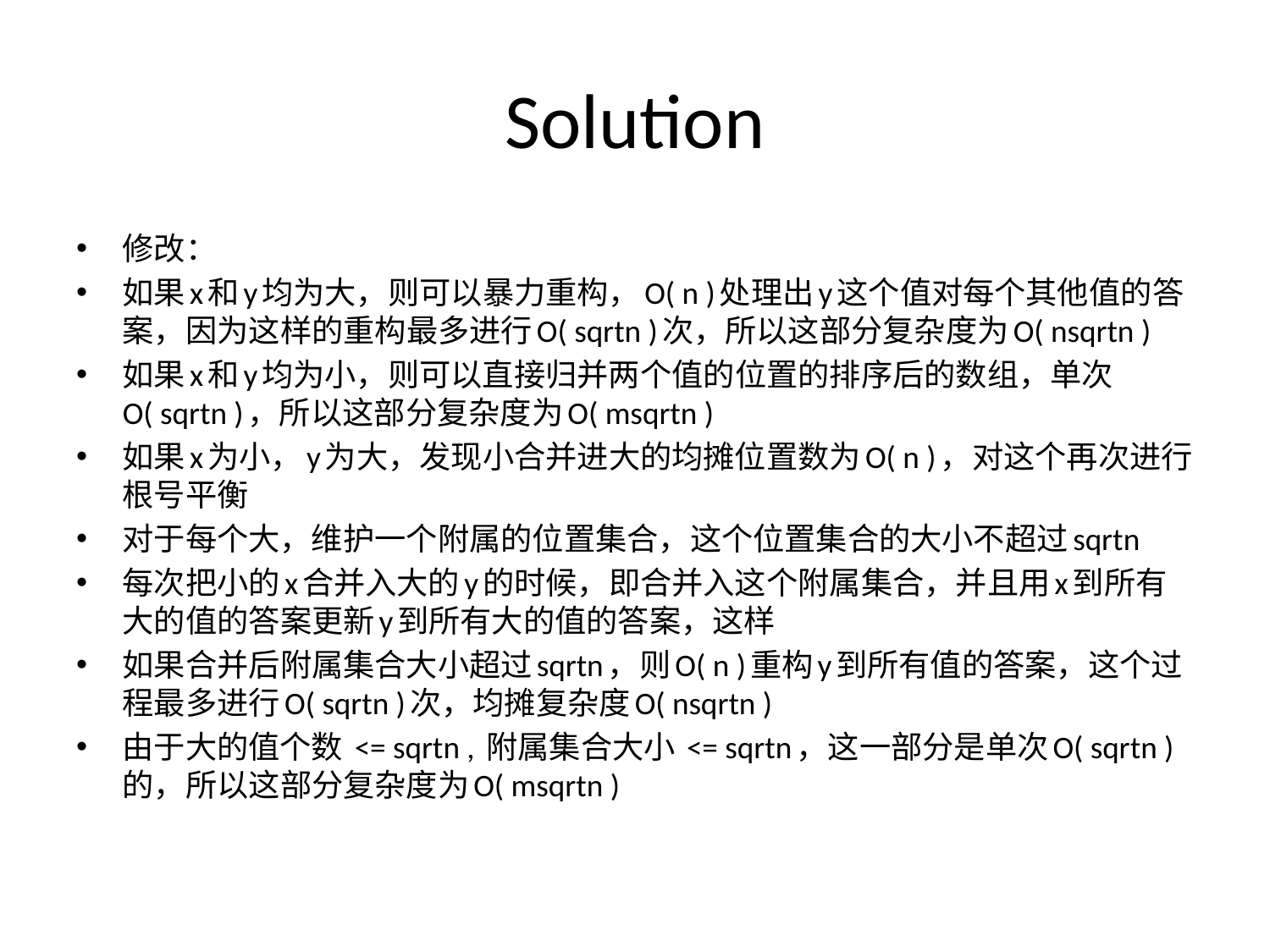

# Solution
修改：
如果x和y均为大，则可以暴力重构，O( n )处理出y这个值对每个其他值的答案，因为这样的重构最多进行O( sqrtn )次，所以这部分复杂度为O( nsqrtn )
如果x和y均为小，则可以直接归并两个值的位置的排序后的数组，单次O( sqrtn )，所以这部分复杂度为O( msqrtn )
如果x为小，y为大，发现小合并进大的均摊位置数为O( n )，对这个再次进行根号平衡
对于每个大，维护一个附属的位置集合，这个位置集合的大小不超过sqrtn
每次把小的x合并入大的y的时候，即合并入这个附属集合，并且用x到所有大的值的答案更新y到所有大的值的答案，这样
如果合并后附属集合大小超过sqrtn，则O( n )重构y到所有值的答案，这个过程最多进行O( sqrtn )次，均摊复杂度O( nsqrtn )
由于大的值个数 <= sqrtn , 附属集合大小 <= sqrtn，这一部分是单次O( sqrtn )的，所以这部分复杂度为O( msqrtn )